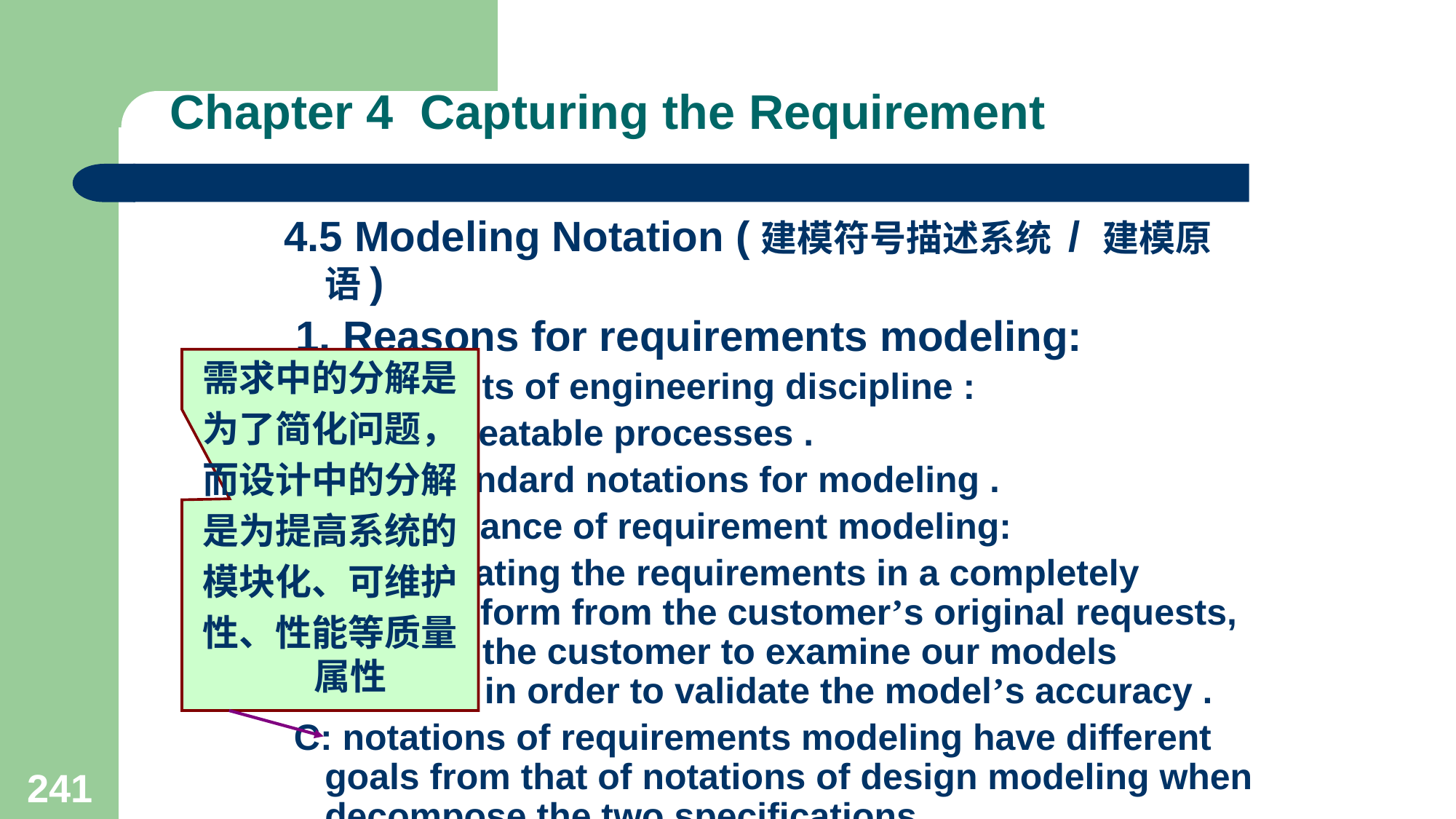

# Chapter 4  Capturing the Requirement
4.5 Modeling Notation (建模符号描述系统 / 建模原语)
 1. Reasons for requirements modeling:
  A: two traits of engineering discipline :
       (1): repeatable processes .
       (2): standard notations for modeling .
  B: significance of requirement modeling:
       by restating the requirements in a completely different form from the customer’s original requests, we force the customer to examine our models carefully in order to validate the model’s accuracy .
 C: notations of requirements modeling have different goals from that of notations of design modeling when decompose the two specifications
需求中的分解是
为了简化问题，
而设计中的分解
是为提高系统的
模块化、可维护
性、性能等质量属性

241